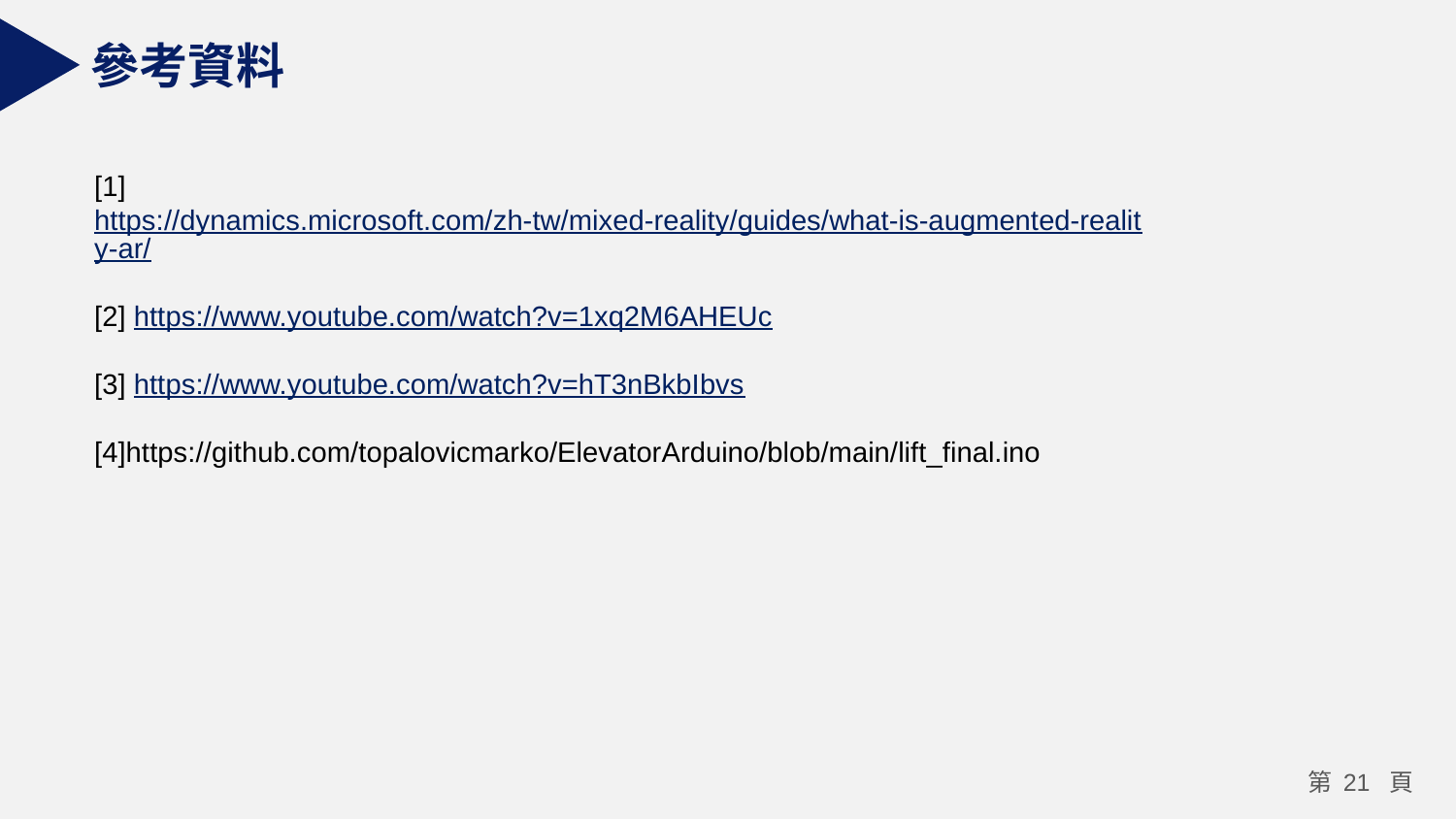

參考資料
[1] https://dynamics.microsoft.com/zh-tw/mixed-reality/guides/what-is-augmented-reality-ar/

[2] https://www.youtube.com/watch?v=1xq2M6AHEUc

[3] https://www.youtube.com/watch?v=hT3nBkbIbvs

[4]https://github.com/topalovicmarko/ElevatorArduino/blob/main/lift_final.ino